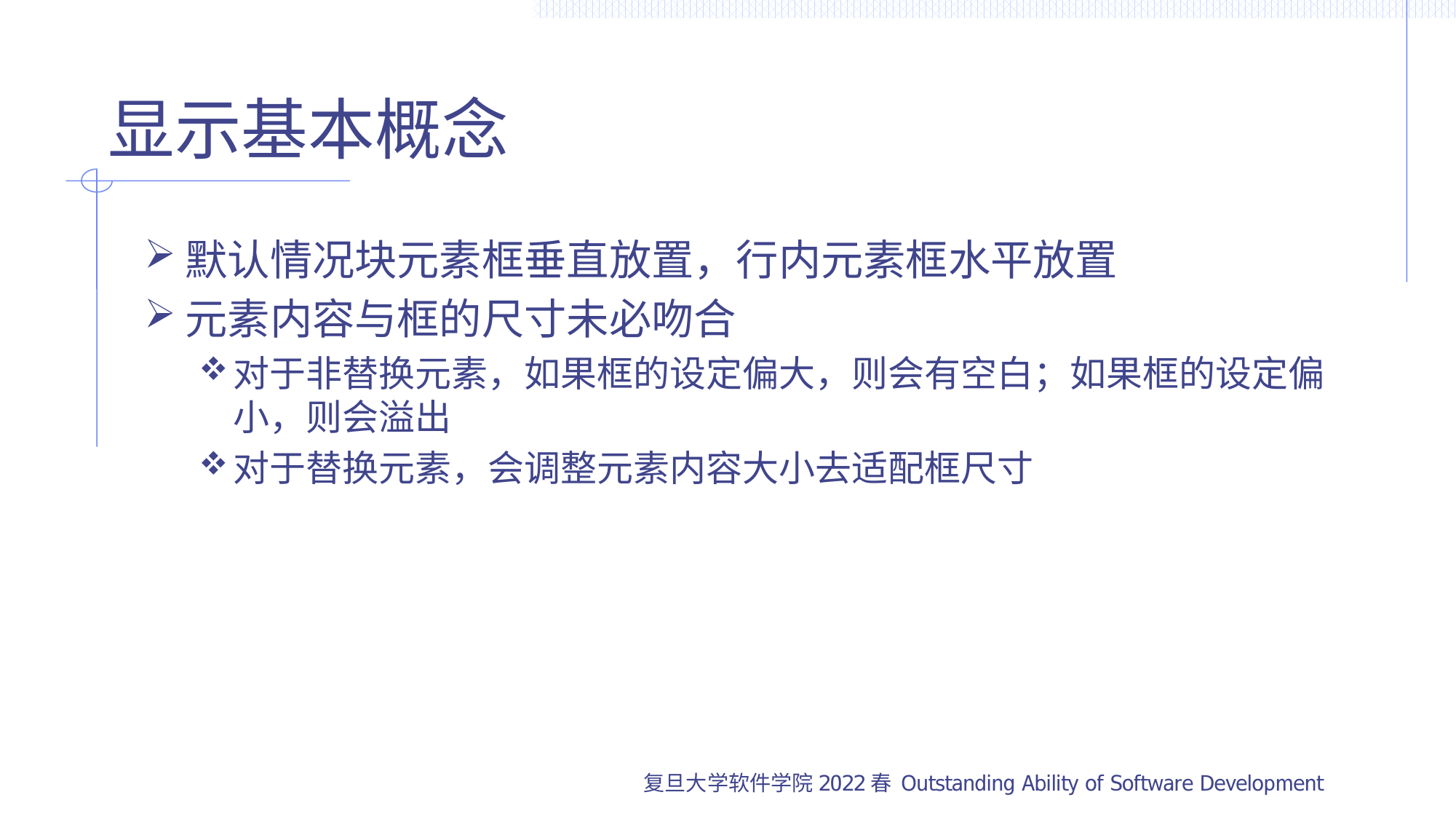

# 显示基本概念
默认情况块元素框垂直放置，行内元素框水平放置
元素内容与框的尺寸未必吻合
对于非替换元素，如果框的设定偏大，则会有空白；如果框的设定偏小，则会溢出
对于替换元素，会调整元素内容大小去适配框尺寸